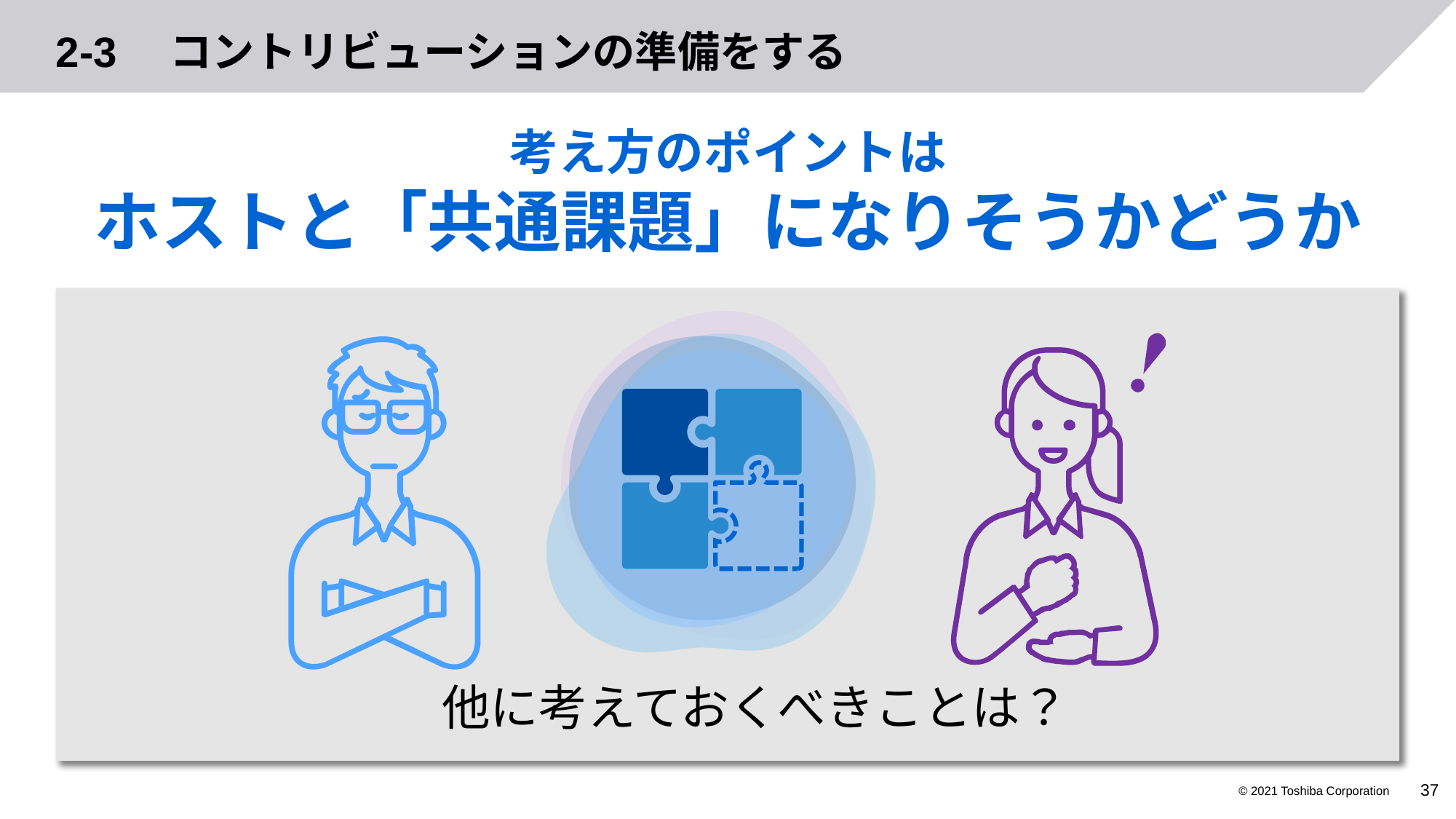

# 2-3　コントリビューションの準備をする
考え方のポイントは
ホストと「共通課題」になりそうかどうか

他に考えておくべきことは？